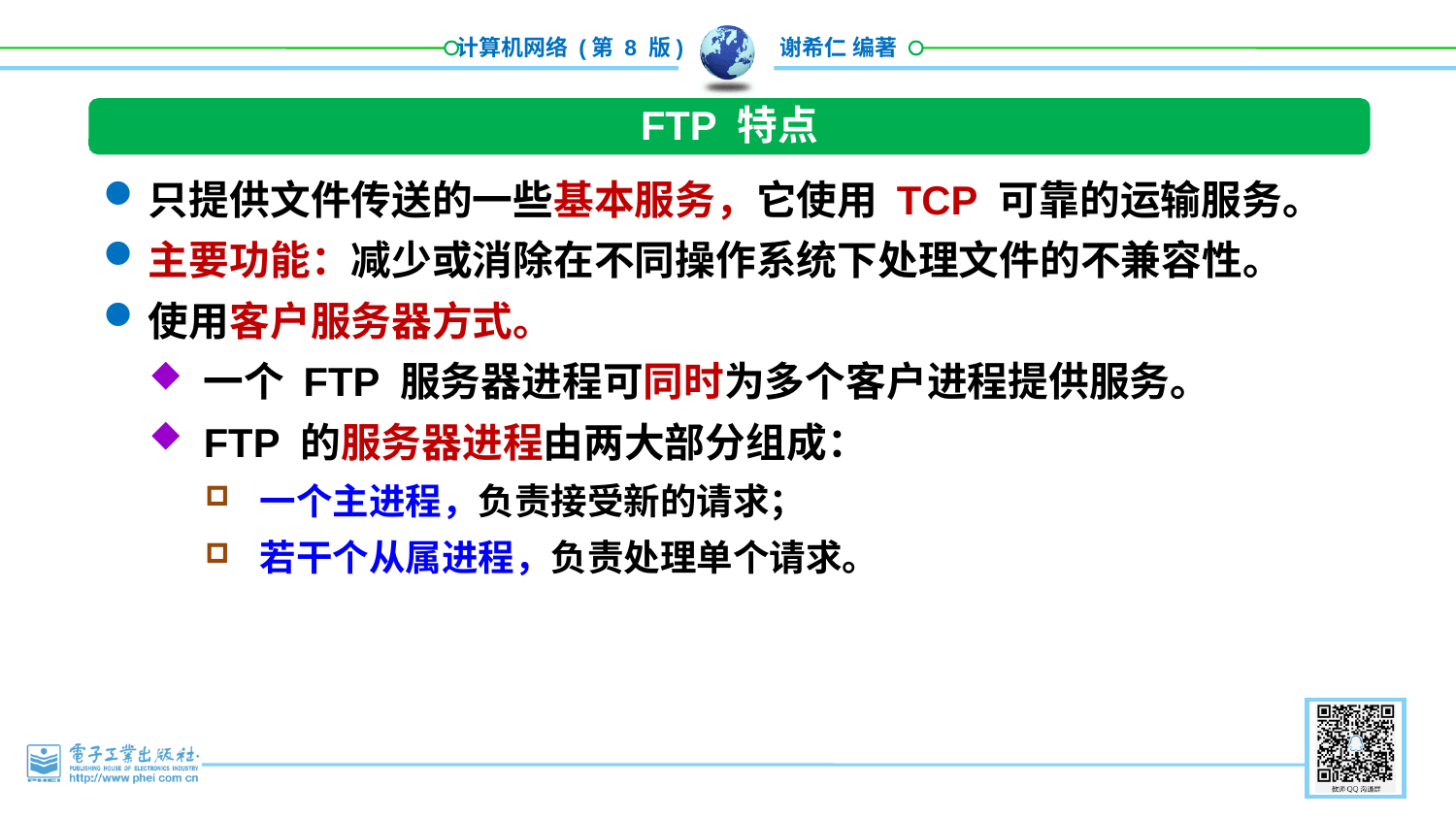

FTP 特点

只提供文件传送的一些基本服务，它使用 TCP 可靠的运输服务。
主要功能：减少或消除在不同操作系统下处理文件的不兼容性。
使用客户服务器方式。
一个 FTP 服务器进程可同时为多个客户进程提供服务。
FTP 的服务器进程由两大部分组成：
一个主进程，负责接受新的请求；
若干个从属进程，负责处理单个请求。